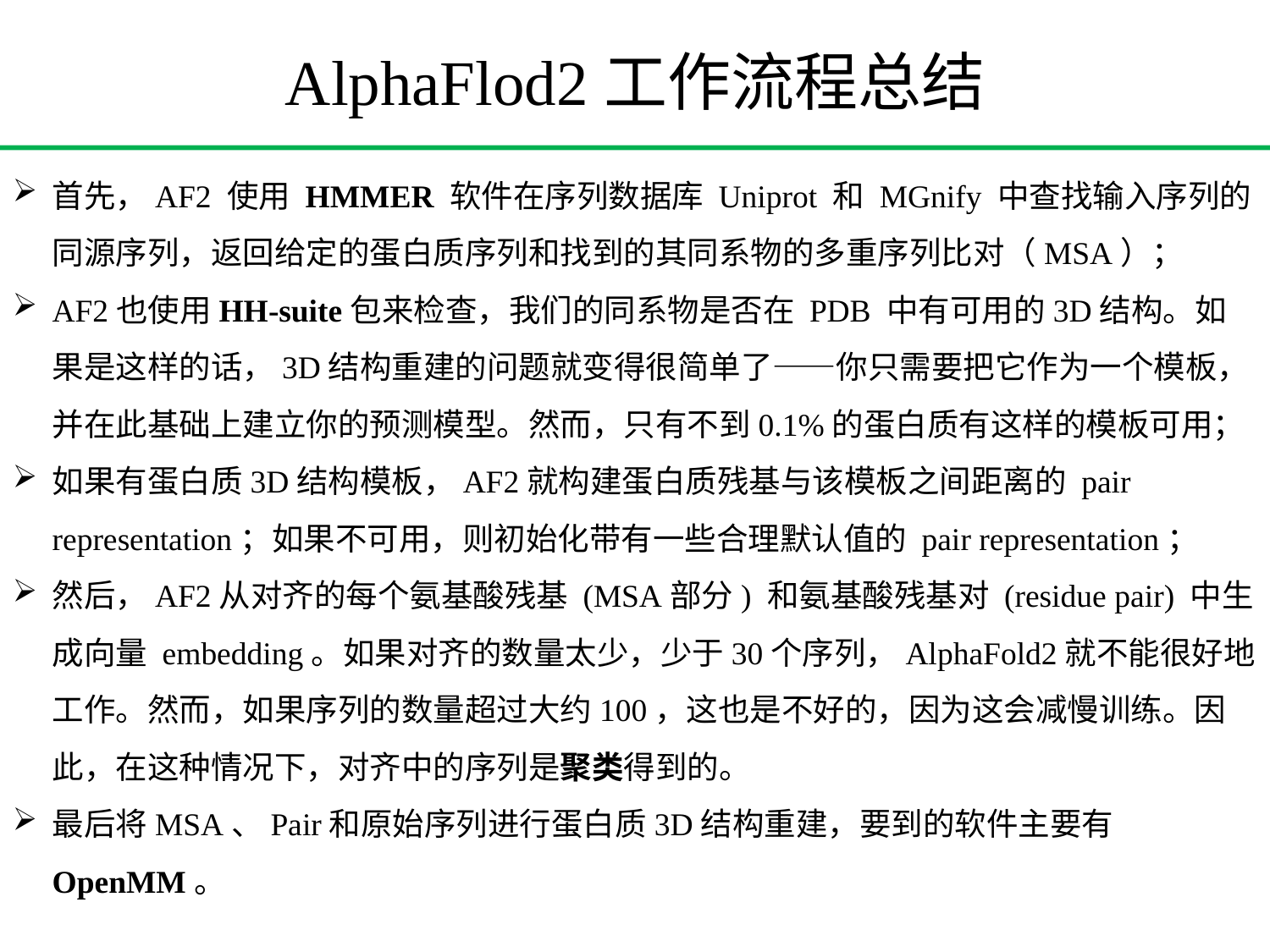

AlphaFlod2工作流程总结

首先，AF2 使用 HMMER 软件在序列数据库 Uniprot 和 MGnify 中查找输入序列的同源序列，返回给定的蛋白质序列和找到的其同系物的多重序列比对（MSA）；
AF2也使用HH-suite包来检查，我们的同系物是否在 PDB 中有可用的3D结构。如果是这样的话，3D结构重建的问题就变得很简单了——你只需要把它作为一个模板，并在此基础上建立你的预测模型。然而，只有不到0.1%的蛋白质有这样的模板可用；
如果有蛋白质3D结构模板，AF2就构建蛋白质残基与该模板之间距离的 pair representation；如果不可用，则初始化带有一些合理默认值的 pair representation；
然后，AF2从对齐的每个氨基酸残基 (MSA部分) 和氨基酸残基对 (residue pair) 中生成向量 embedding。如果对齐的数量太少，少于30个序列，AlphaFold2就不能很好地工作。然而，如果序列的数量超过大约100，这也是不好的，因为这会减慢训练。因此，在这种情况下，对齐中的序列是聚类得到的。
最后将MSA、Pair和原始序列进行蛋白质3D结构重建，要到的软件主要有OpenMM。